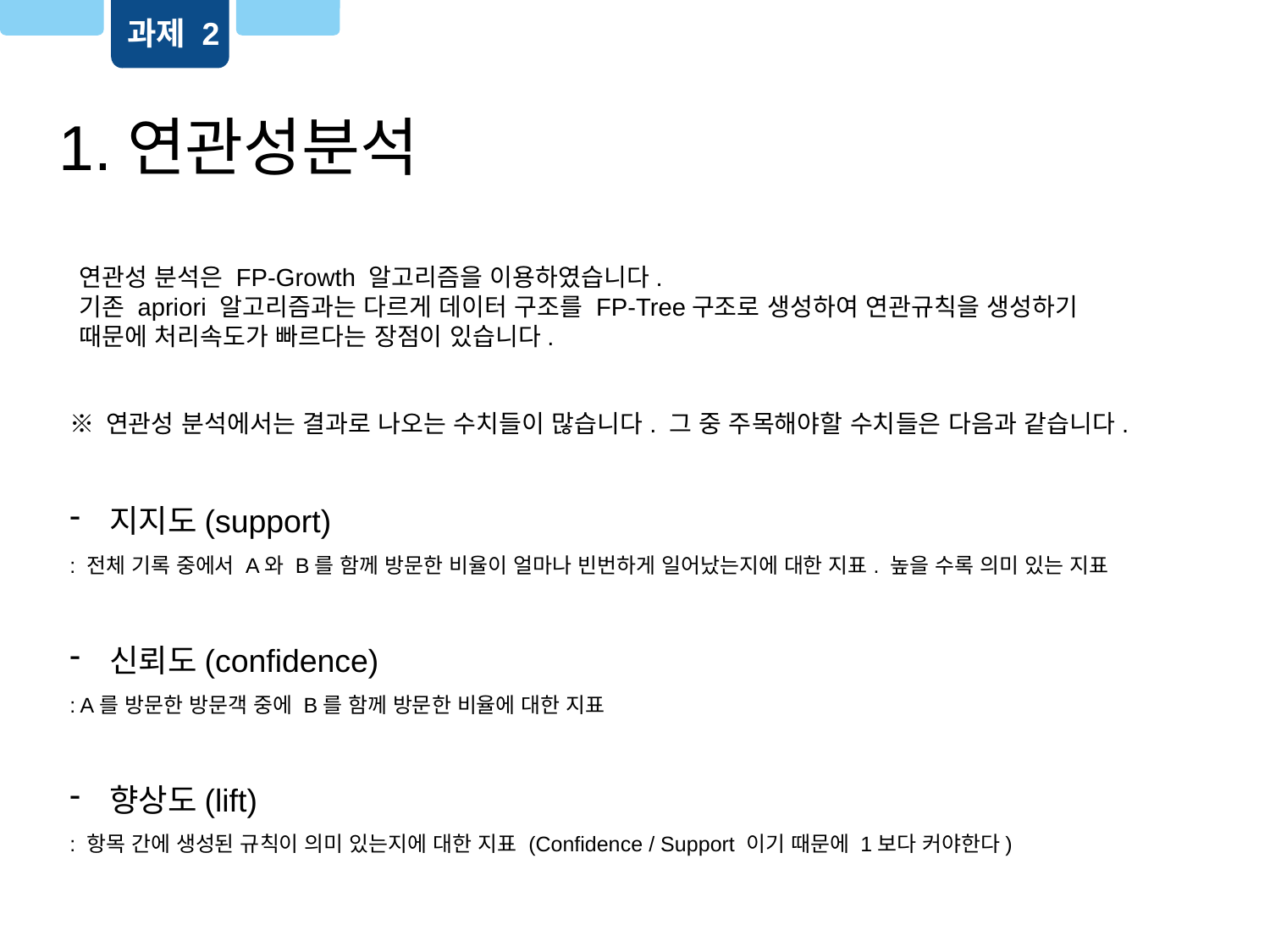

과제 2
1.연관성분석
연관성 분석은 FP-Growth 알고리즘을 이용하였습니다.
기존 apriori 알고리즘과는 다르게 데이터 구조를 FP-Tree구조로 생성하여 연관규칙을 생성하기
때문에 처리속도가 빠르다는 장점이 있습니다.
※ 연관성 분석에서는 결과로 나오는 수치들이 많습니다. 그 중 주목해야할 수치들은 다음과 같습니다.

지지도(support)
: 전체 기록 중에서 A와 B를 함께 방문한 비율이 얼마나 빈번하게 일어났는지에 대한 지표. 높을 수록 의미 있는 지표

신뢰도(confidence)
: A를 방문한 방문객 중에 B를 함께 방문한 비율에 대한 지표

향상도(lift)
: 항목 간에 생성된 규칙이 의미 있는지에 대한 지표 (Confidence / Support 이기 때문에 1보다 커야한다)